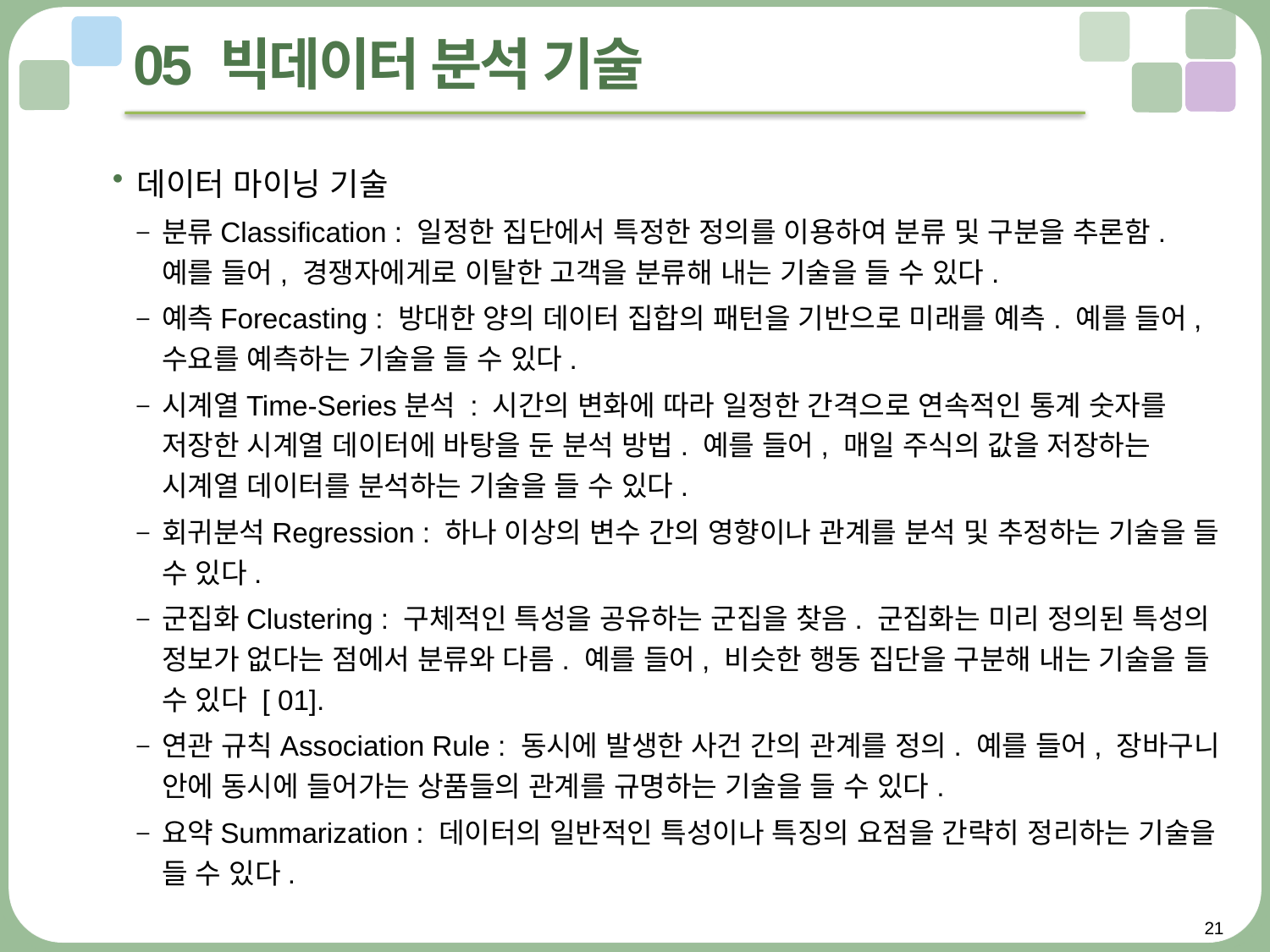

# 05 빅데이터 분석 기술
데이터 마이닝 기술
분류Classification : 일정한 집단에서 특정한 정의를 이용하여 분류 및 구분을 추론함. 예를 들어, 경쟁자에게로 이탈한 고객을 분류해 내는 기술을 들 수 있다.
예측Forecasting : 방대한 양의 데이터 집합의 패턴을 기반으로 미래를 예측. 예를 들어, 수요를 예측하는 기술을 들 수 있다.
시계열Time-Series분석 : 시간의 변화에 따라 일정한 간격으로 연속적인 통계 숫자를 저장한 시계열 데이터에 바탕을 둔 분석 방법. 예를 들어, 매일 주식의 값을 저장하는 시계열 데이터를 분석하는 기술을 들 수 있다.
회귀분석Regression : 하나 이상의 변수 간의 영향이나 관계를 분석 및 추정하는 기술을 들 수 있다.
군집화Clustering : 구체적인 특성을 공유하는 군집을 찾음. 군집화는 미리 정의된 특성의 정보가 없다는 점에서 분류와 다름. 예를 들어, 비슷한 행동 집단을 구분해 내는 기술을 들 수 있다 [ 01].
연관 규칙Association Rule : 동시에 발생한 사건 간의 관계를 정의. 예를 들어, 장바구니 안에 동시에 들어가는 상품들의 관계를 규명하는 기술을 들 수 있다.
요약Summarization : 데이터의 일반적인 특성이나 특징의 요점을 간략히 정리하는 기술을 들 수 있다.